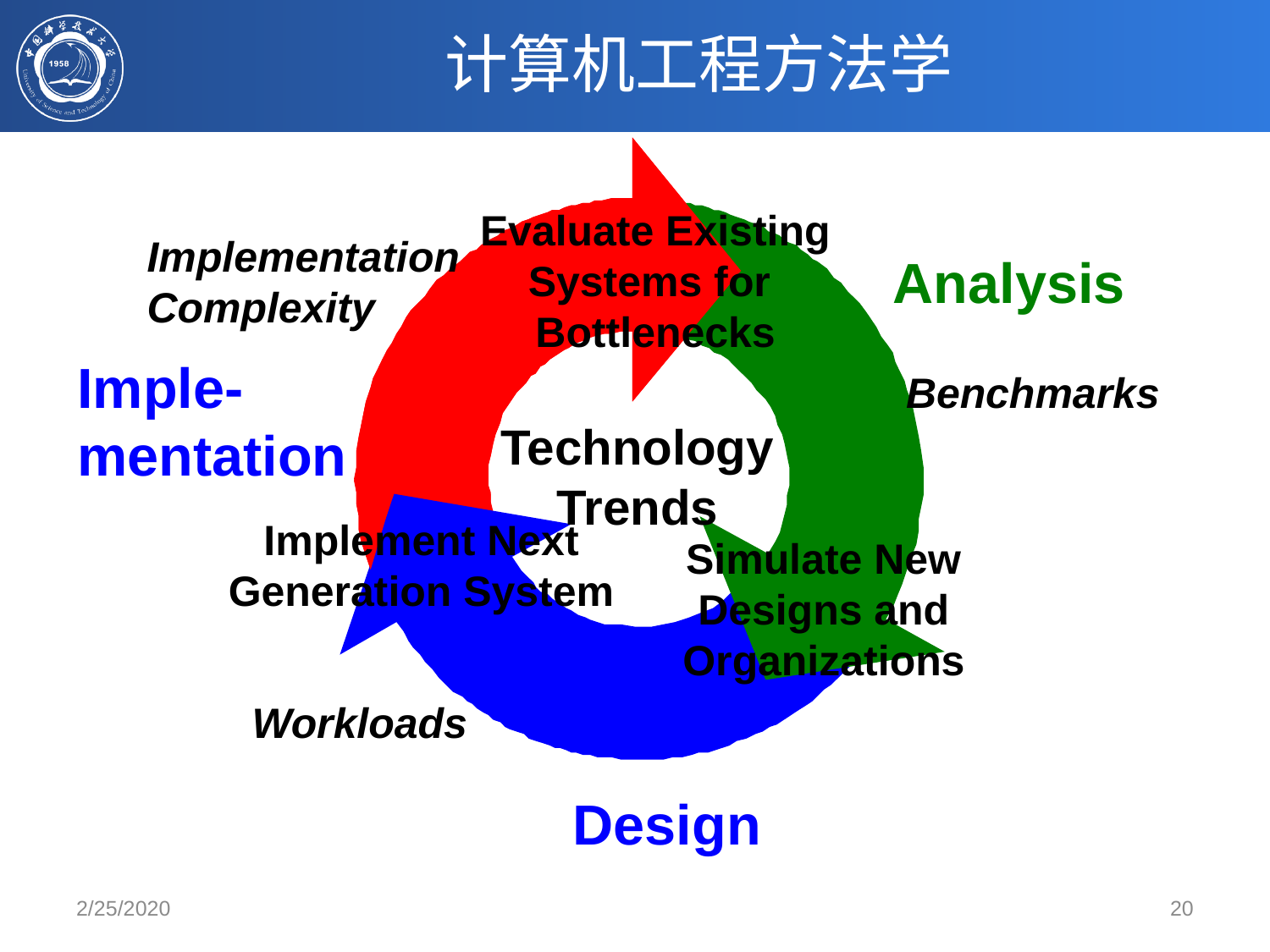

# 计算机工程方法学

Evaluate Existing
Systems for
Bottlenecks
Benchmarks
Implementation
Complexity
Implement Next
Generation System
Analysis
Technology
Trends
Simulate New
Designs and
Organizations
Workloads
Imple-
mentation
Design
2/25/2020
20